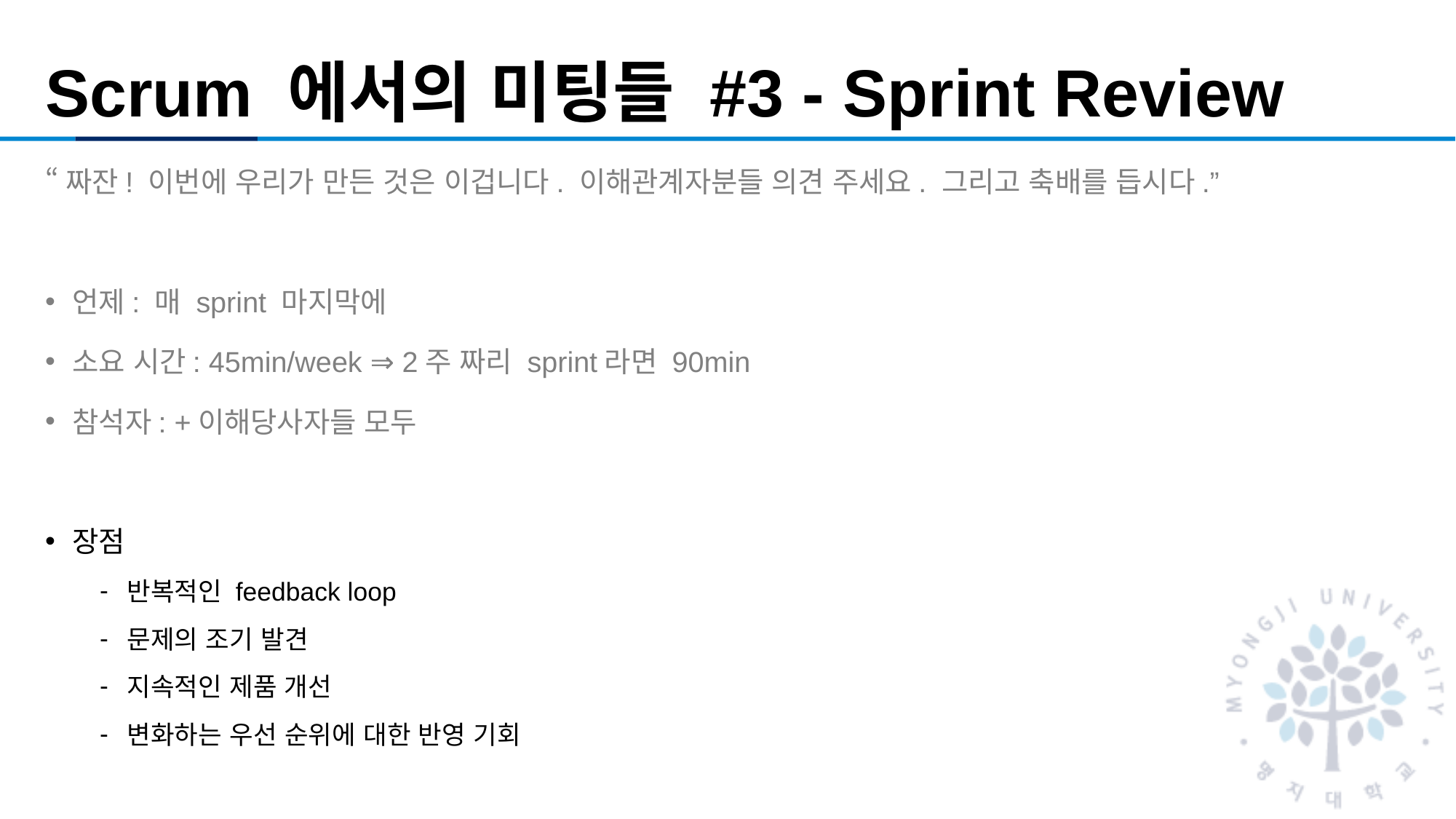

# Scrum 에서의 미팅들 #3 - Sprint Review
“짜잔! 이번에 우리가 만든 것은 이겁니다. 이해관계자분들 의견 주세요. 그리고 축배를 듭시다.”

언제: 매 sprint 마지막에
소요 시간: 45min/week ⇒ 2주 짜리 sprint라면 90min
참석자: +이해당사자들 모두

장점
반복적인 feedback loop
문제의 조기 발견
지속적인 제품 개선
변화하는 우선 순위에 대한 반영 기회